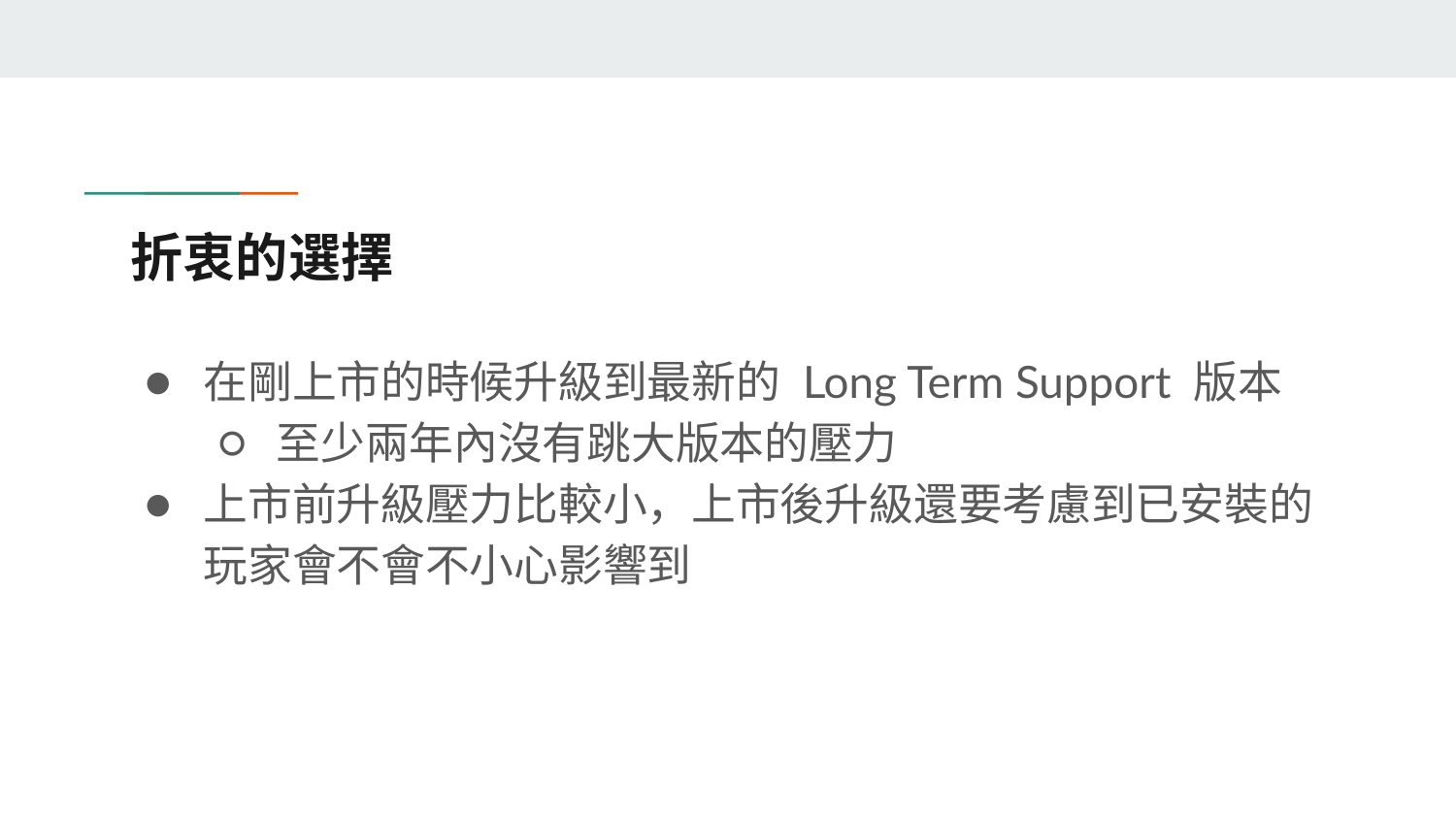

# 折衷的選擇
在剛上市的時候升級到最新的 Long Term Support 版本
至少兩年內沒有跳大版本的壓力
上市前升級壓力比較小，上市後升級還要考慮到已安裝的玩家會不會不小心影響到